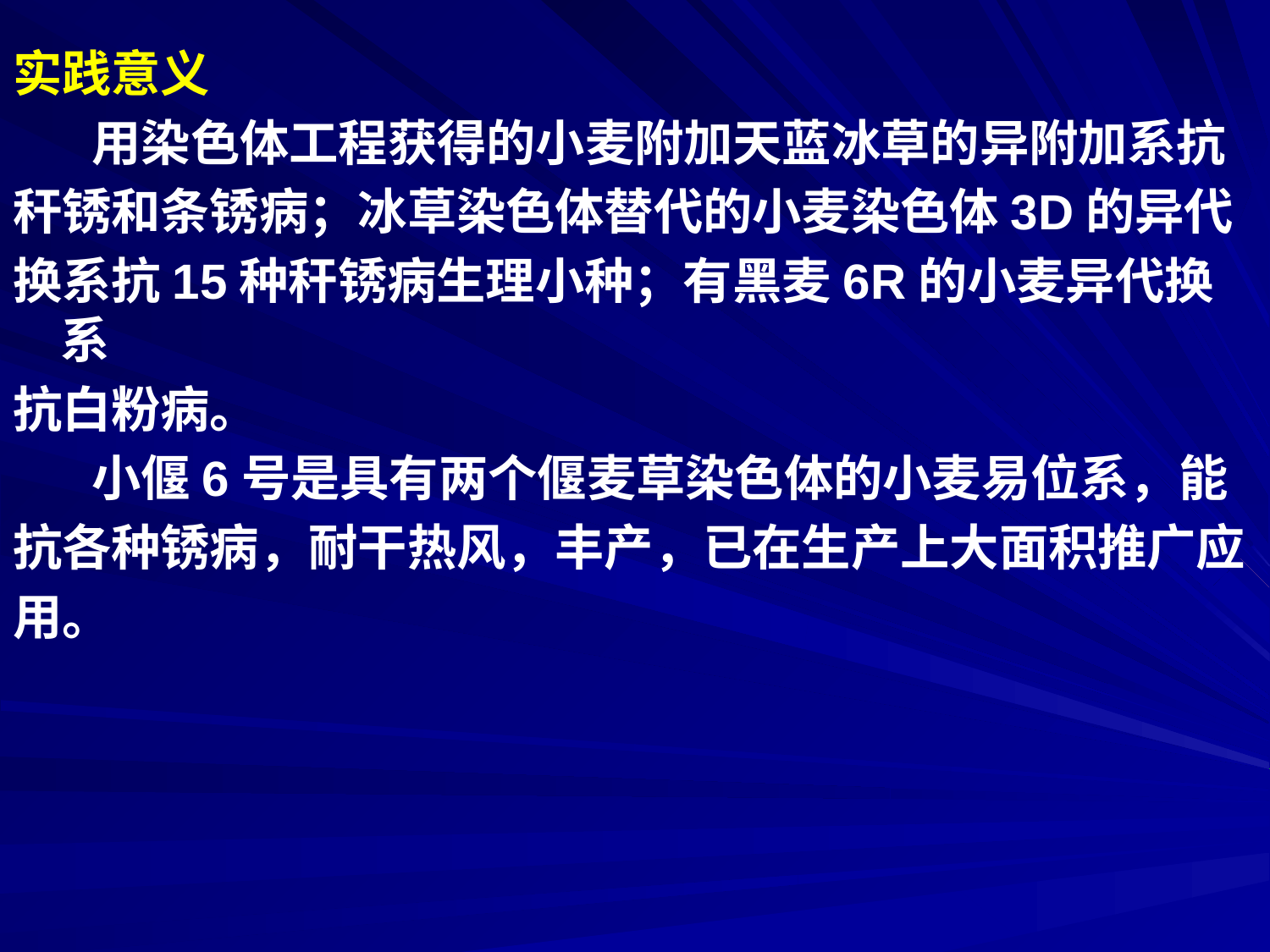

实践意义
      用染色体工程获得的小麦附加天蓝冰草的异附加系抗
秆锈和条锈病；冰草染色体替代的小麦染色体3D的异代
换系抗15种秆锈病生理小种；有黑麦6R的小麦异代换系
抗白粉病。
      小偃6号是具有两个偃麦草染色体的小麦易位系，能
抗各种锈病，耐干热风，丰产，已在生产上大面积推广应
用。